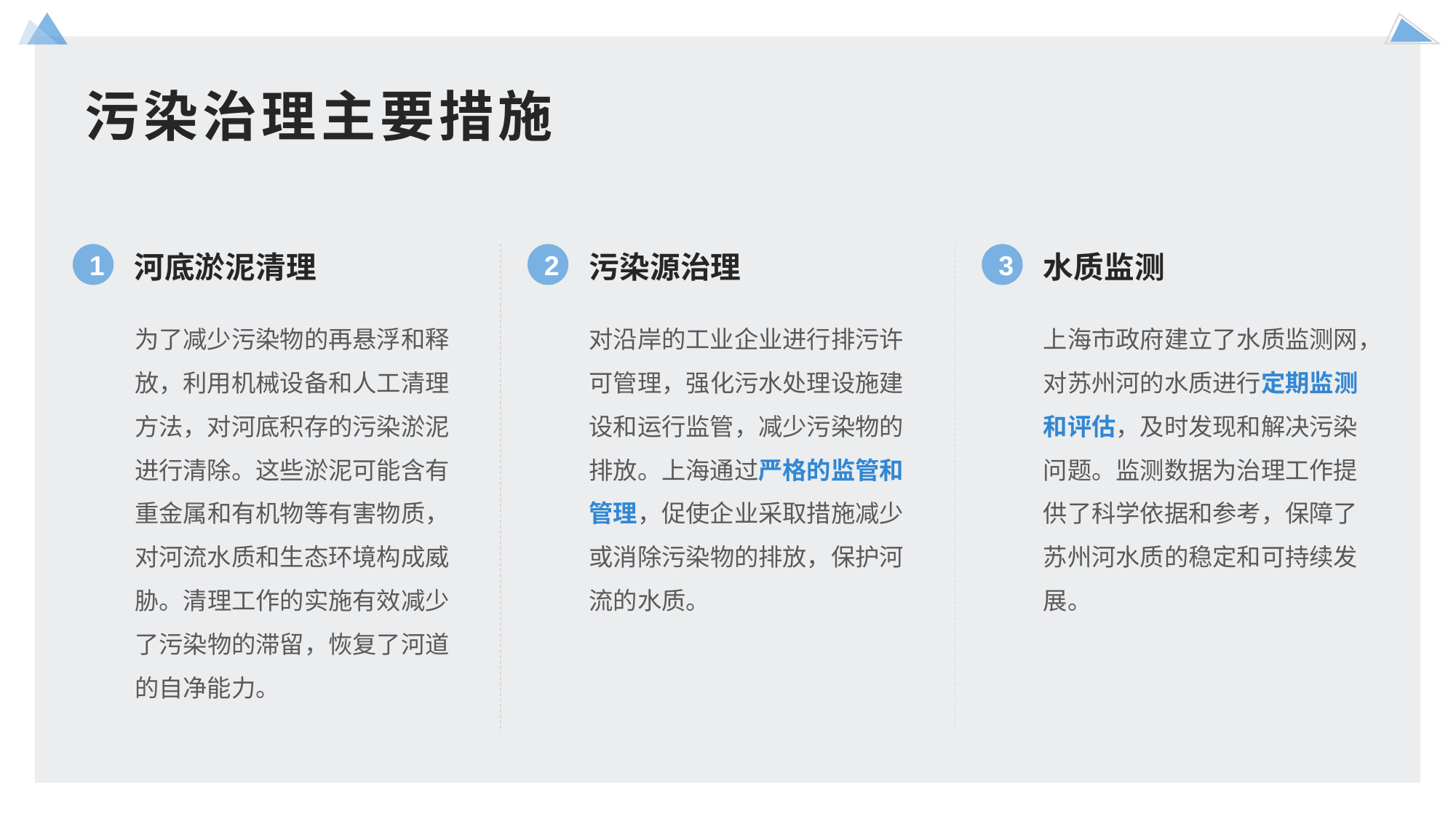

污染治理主要措施
河底淤泥清理

污染源治理
水质监测
1
2
3
为了减少污染物的再悬浮和释放，利用机械设备和人工清理方法，对河底积存的污染淤泥进行清除。这些淤泥可能含有重金属和有机物等有害物质，对河流水质和生态环境构成威胁。清理工作的实施有效减少了污染物的滞留，恢复了河道的自净能力。

对沿岸的工业企业进行排污许可管理，强化污水处理设施建设和运行监管，减少污染物的排放。上海通过严格的监管和管理，促使企业采取措施减少或消除污染物的排放，保护河流的水质。

上海市政府建立了水质监测网，对苏州河的水质进行定期监测和评估，及时发现和解决污染问题。监测数据为治理工作提供了科学依据和参考，保障了苏州河水质的稳定和可持续发展。